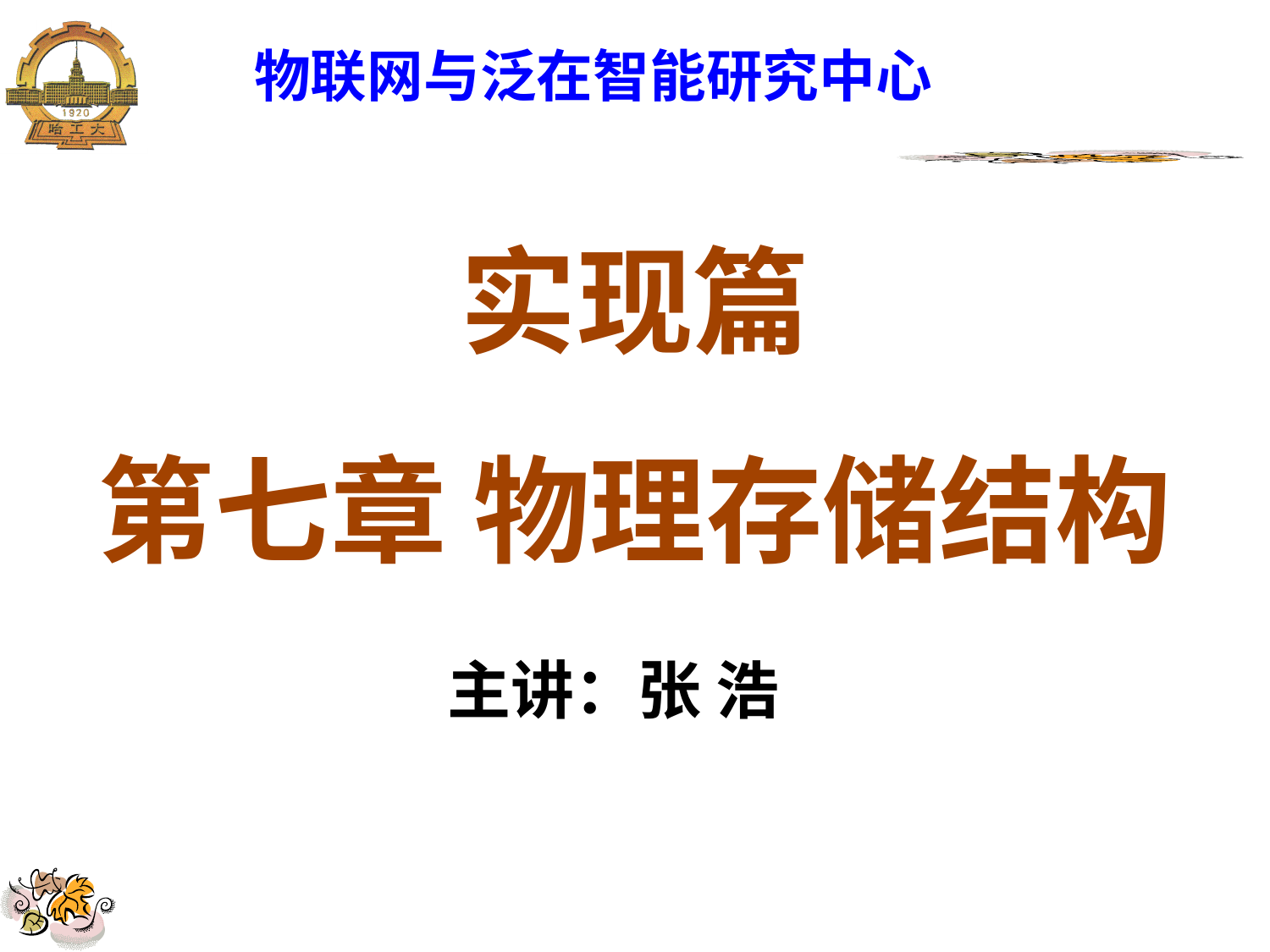

# 物联网与泛在智能研究中心
实现篇
第七章 物理存储结构
主讲：张 浩